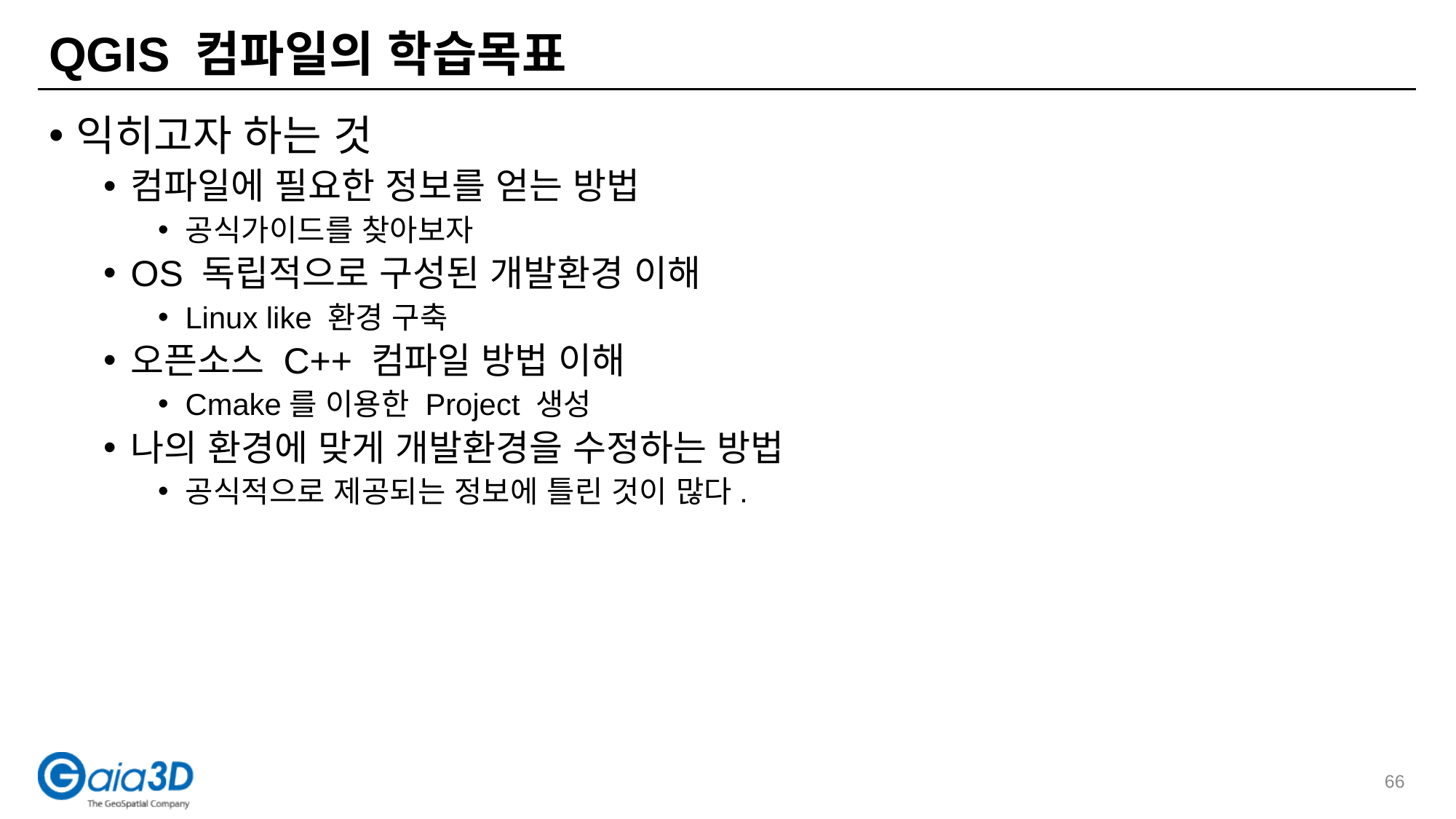

# QGIS 컴파일의 학습목표
익히고자 하는 것
컴파일에 필요한 정보를 얻는 방법
공식가이드를 찾아보자
OS 독립적으로 구성된 개발환경 이해
Linux like 환경 구축
오픈소스 C++ 컴파일 방법 이해
Cmake를 이용한 Project 생성
나의 환경에 맞게 개발환경을 수정하는 방법
공식적으로 제공되는 정보에 틀린 것이 많다.
66